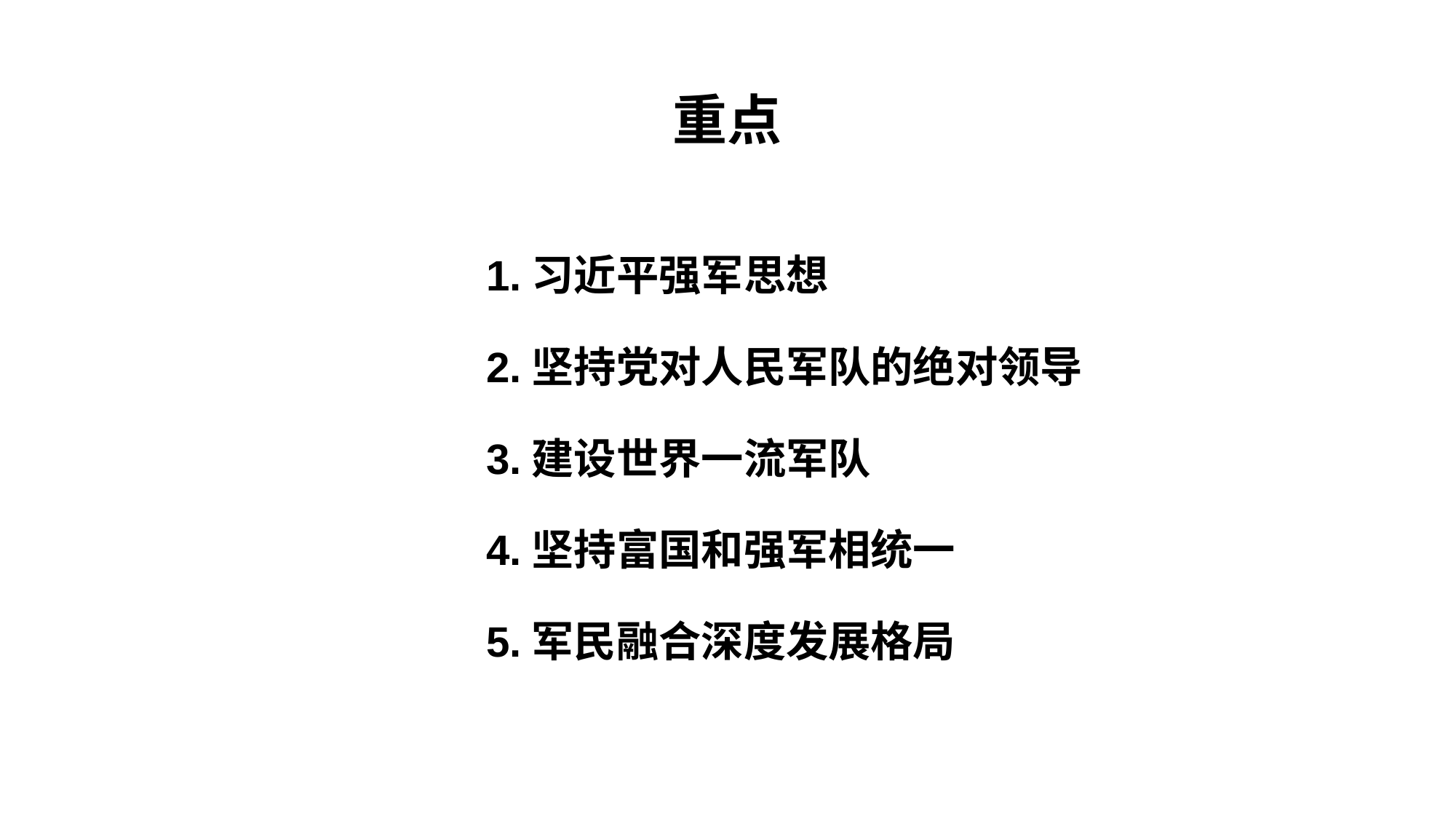

# 重点
1.习近平强军思想
2.坚持党对人民军队的绝对领导
3.建设世界一流军队
4.坚持富国和强军相统一
5.军民融合深度发展格局